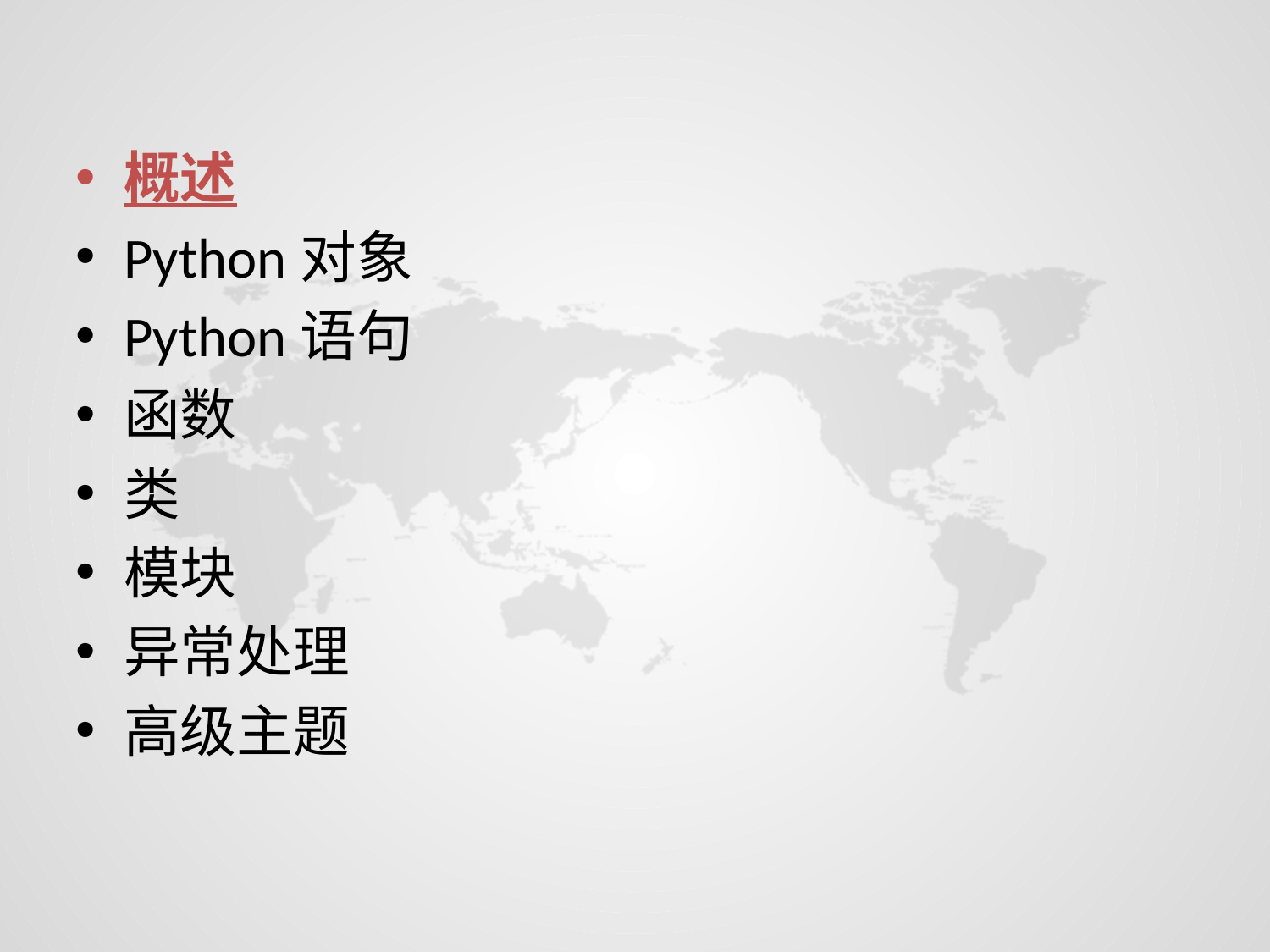

概述
Python对象
Python语句
函数
类
模块
异常处理
高级主题